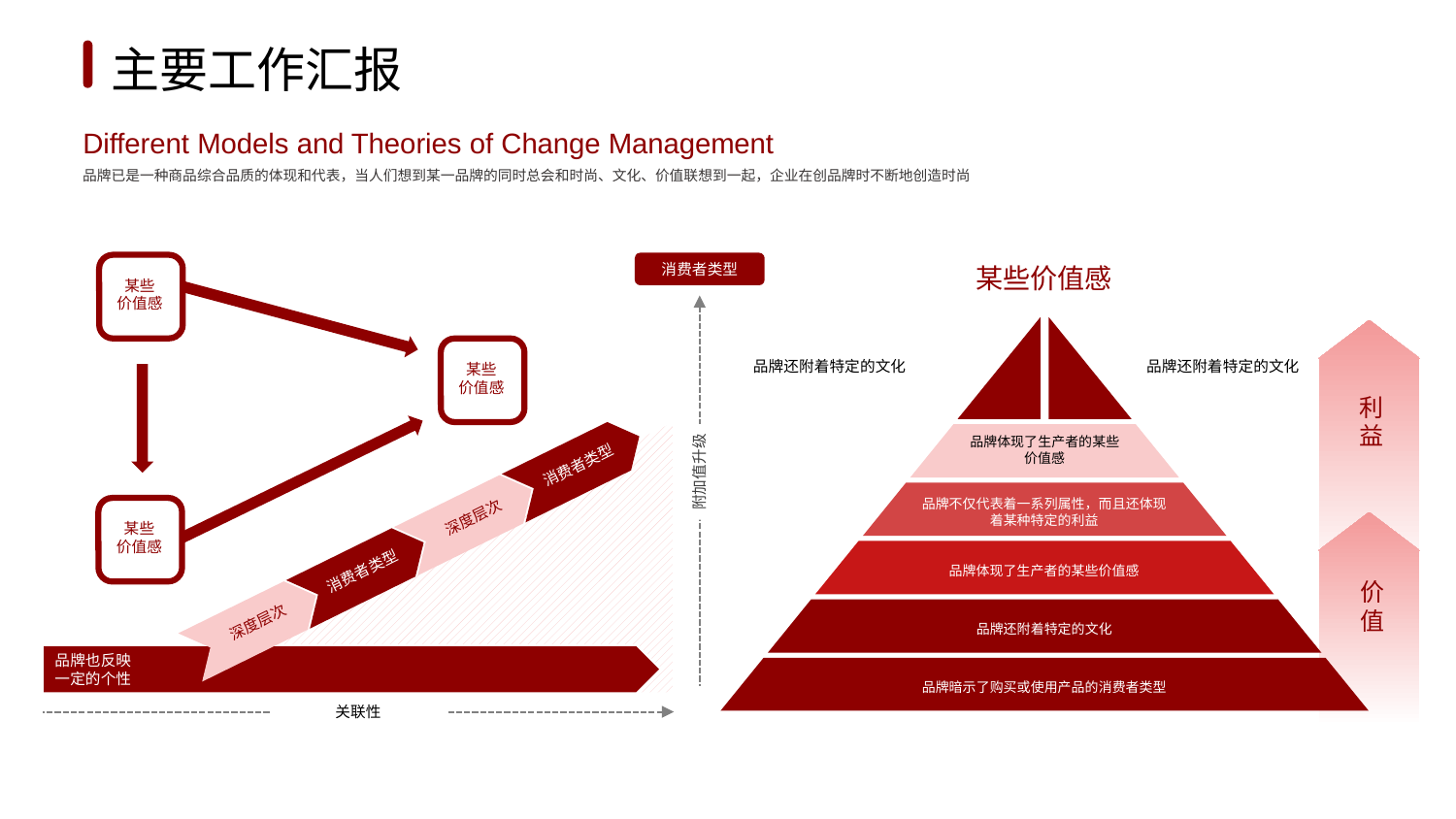

1
2
3
4
5
6
主要工作汇报

Different Models and Theories of Change Management
品牌已是一种商品综合品质的体现和代表，当人们想到某一品牌的同时总会和时尚、文化、价值联想到一起，企业在创品牌时不断地创造时尚

某些
价值感
消费者类型
某些价值感

品牌还附着特定的文化
品牌还附着特定的文化
利益

品牌体现了生产者的某些价值感

品牌不仅代表着一系列属性，而且还体现着某种特定的利益

品牌体现了生产者的某些价值感

价值

品牌还附着特定的文化

品牌暗示了购买或使用产品的消费者类型

某些
价值感

消费者类型
附加值升级

某些
价值感
深度层次

消费者类型

深度层次

品牌也反映
一定的个性
关联性